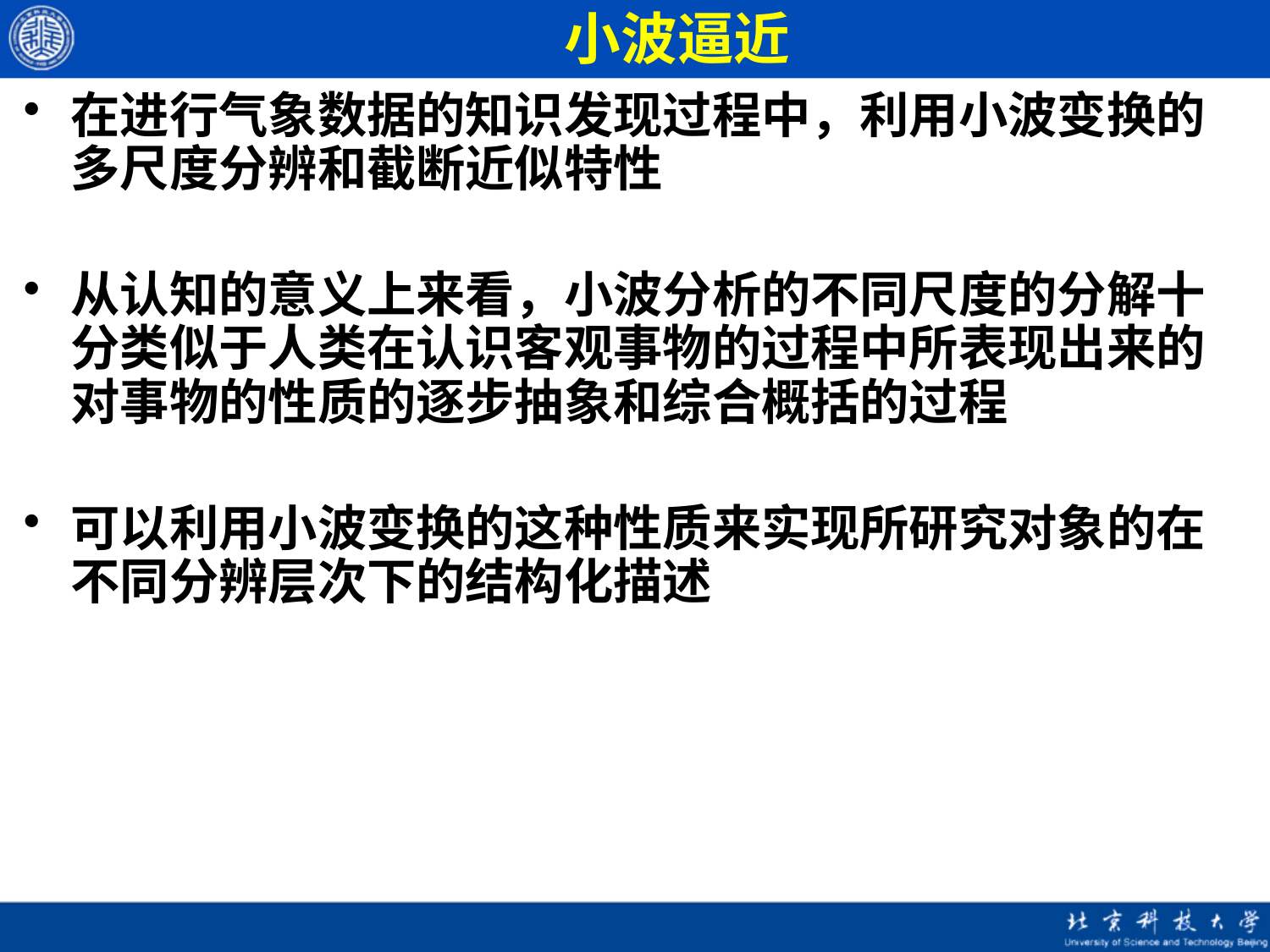

# 小波逼近
在进行气象数据的知识发现过程中，利用小波变换的多尺度分辨和截断近似特性

从认知的意义上来看，小波分析的不同尺度的分解十分类似于人类在认识客观事物的过程中所表现出来的对事物的性质的逐步抽象和综合概括的过程

可以利用小波变换的这种性质来实现所研究对象的在不同分辨层次下的结构化描述